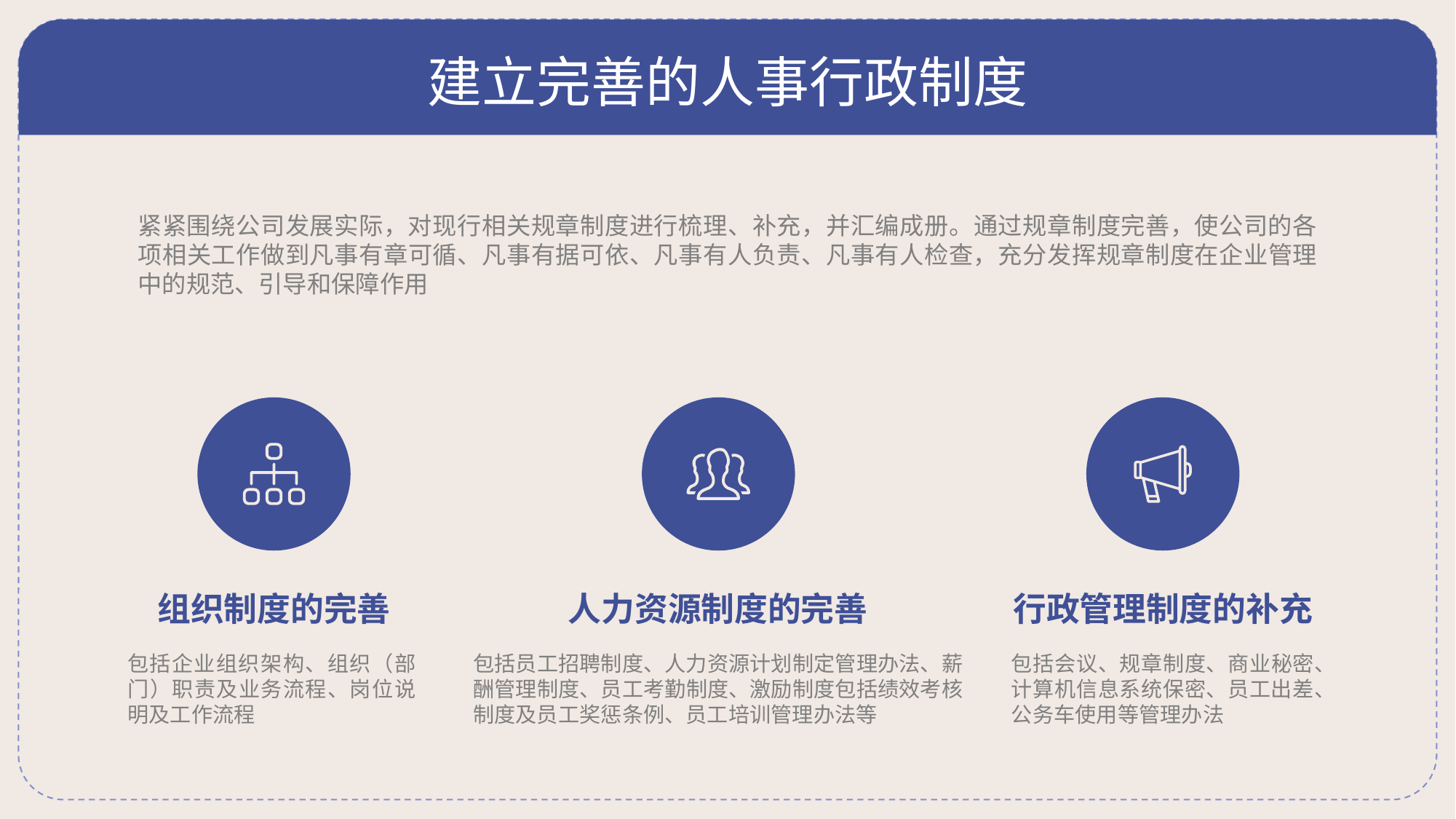

# 建立完善的人事行政制度
紧紧围绕公司发展实际，对现行相关规章制度进行梳理、补充，并汇编成册。通过规章制度完善，使公司的各项相关工作做到凡事有章可循、凡事有据可依、凡事有人负责、凡事有人检查，充分发挥规章制度在企业管理中的规范、引导和保障作用

组织制度的完善
人力资源制度的完善
行政管理制度的补充
包括企业组织架构、组织（部门）职责及业务流程、岗位说明及工作流程
包括员工招聘制度、人力资源计划制定管理办法、薪酬管理制度、员工考勤制度、激励制度包括绩效考核制度及员工奖惩条例、员工培训管理办法等
包括会议、规章制度、商业秘密、计算机信息系统保密、员工出差、公务车使用等管理办法